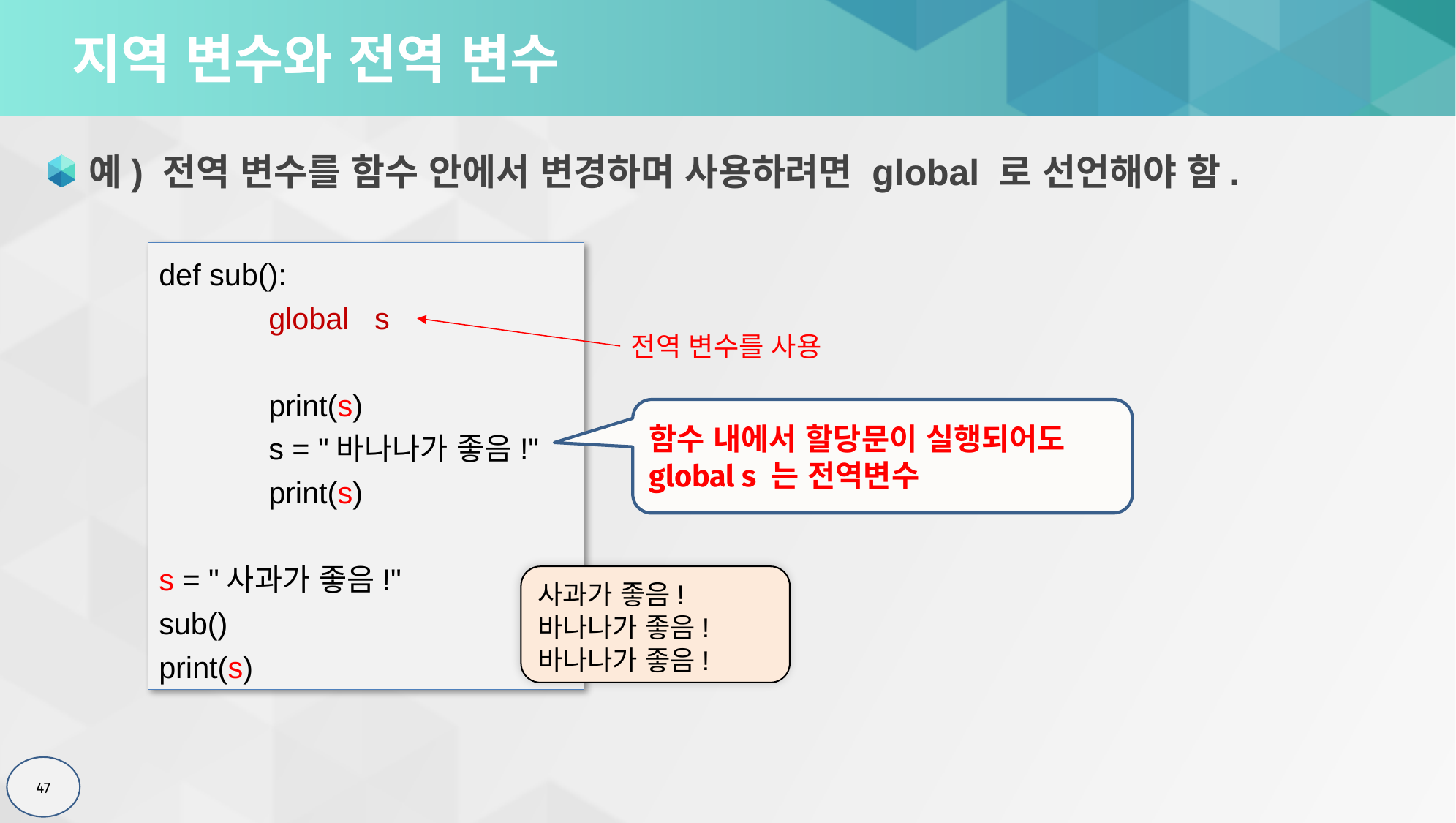

# 지역 변수와 전역 변수
예) 전역 변수를 함수 안에서 변경하며 사용하려면 global 로 선언해야 함.
def sub():
	global   s

	print(s)
	s = "바나나가 좋음!"
	print(s)

s = "사과가 좋음!"
sub()
print(s)
전역 변수를 사용
사과가 좋음!
바나나가 좋음!
바나나가 좋음!
함수 내에서 할당문이 실행되어도
global s 는 전역변수